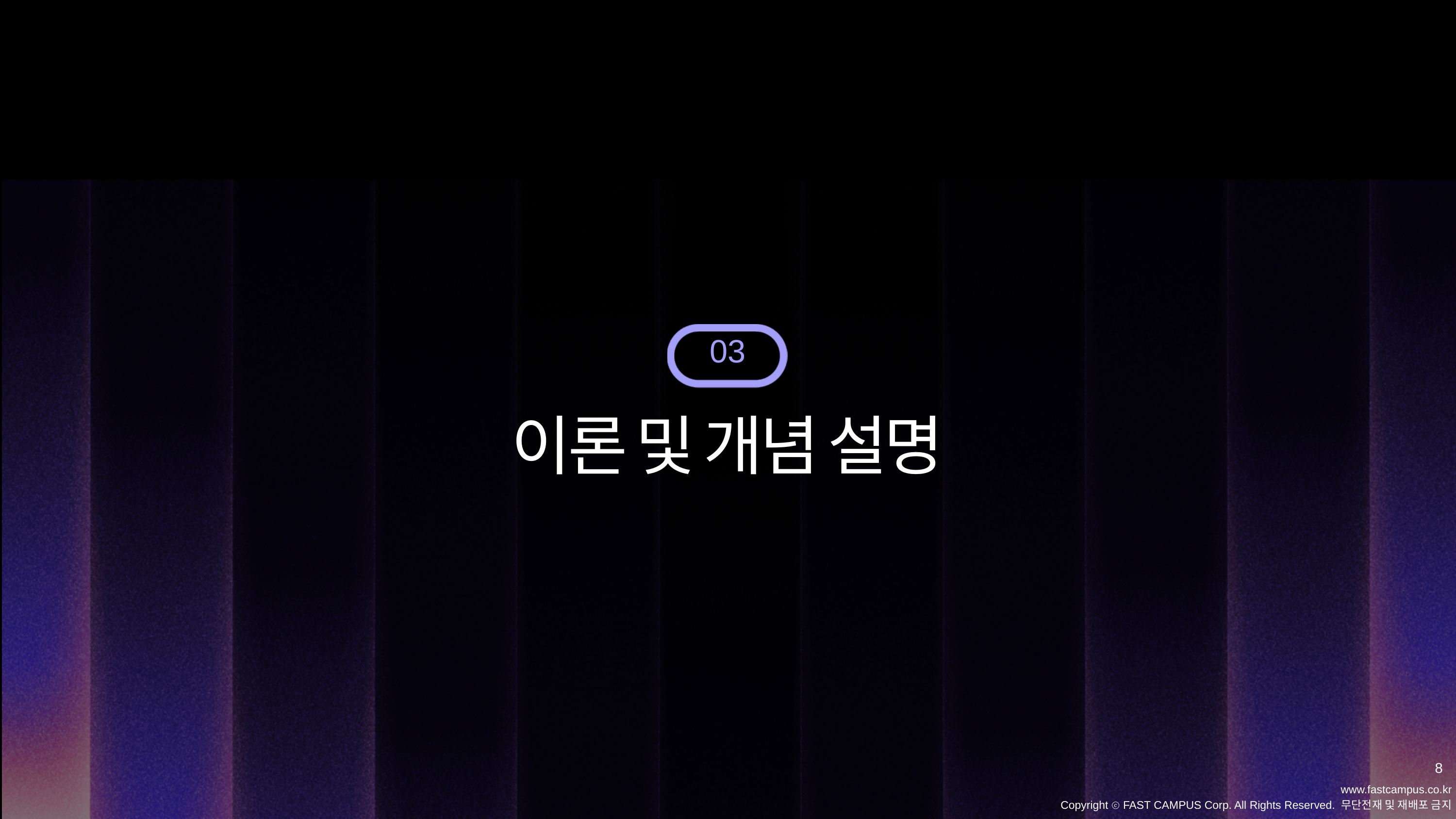

03
이론 및 개념 설명
8
www.fastcampus.co.kr
Copyright ⓒ FAST CAMPUS Corp. All Rights Reserved. 무단전재 및 재배포 금지